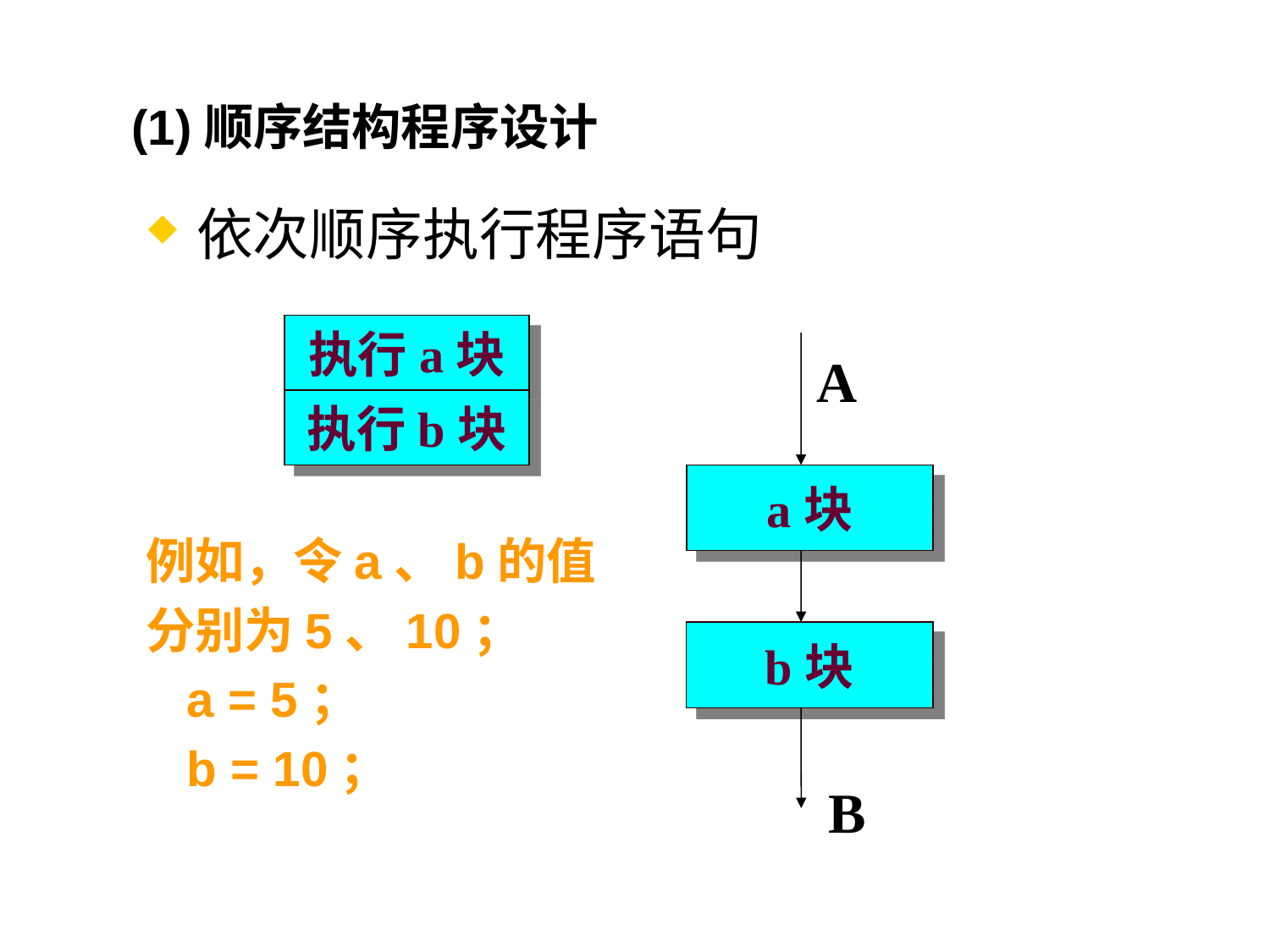

# (1)顺序结构程序设计
依次顺序执行程序语句
执行a块

A
执行b块
a块
例如，令a、b的值
分别为5、10；
   a = 5；
   b = 10；

b块

B